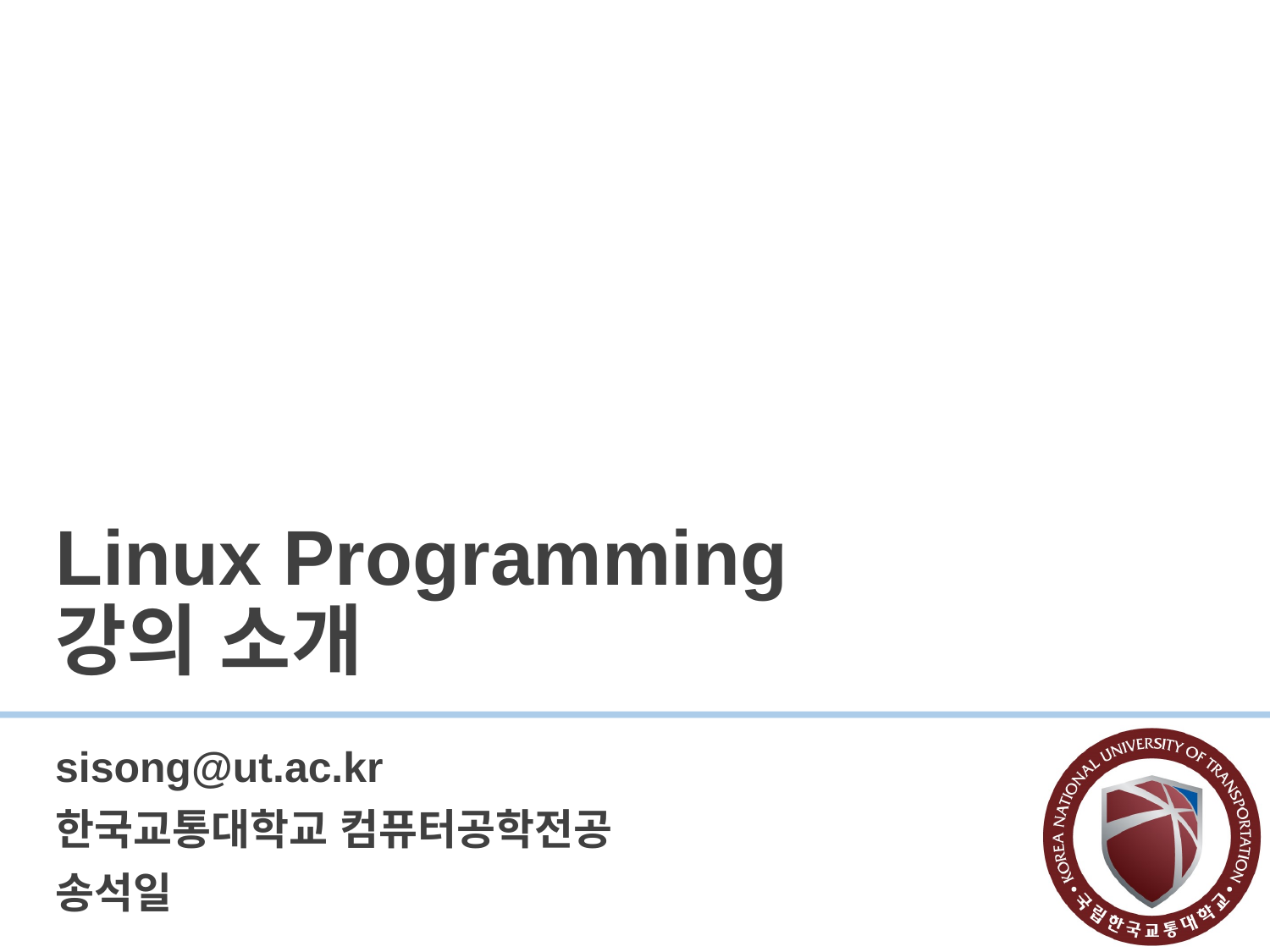

# Linux Programming 강의 소개
sisong@ut.ac.kr
한국교통대학교 컴퓨터공학전공
송석일